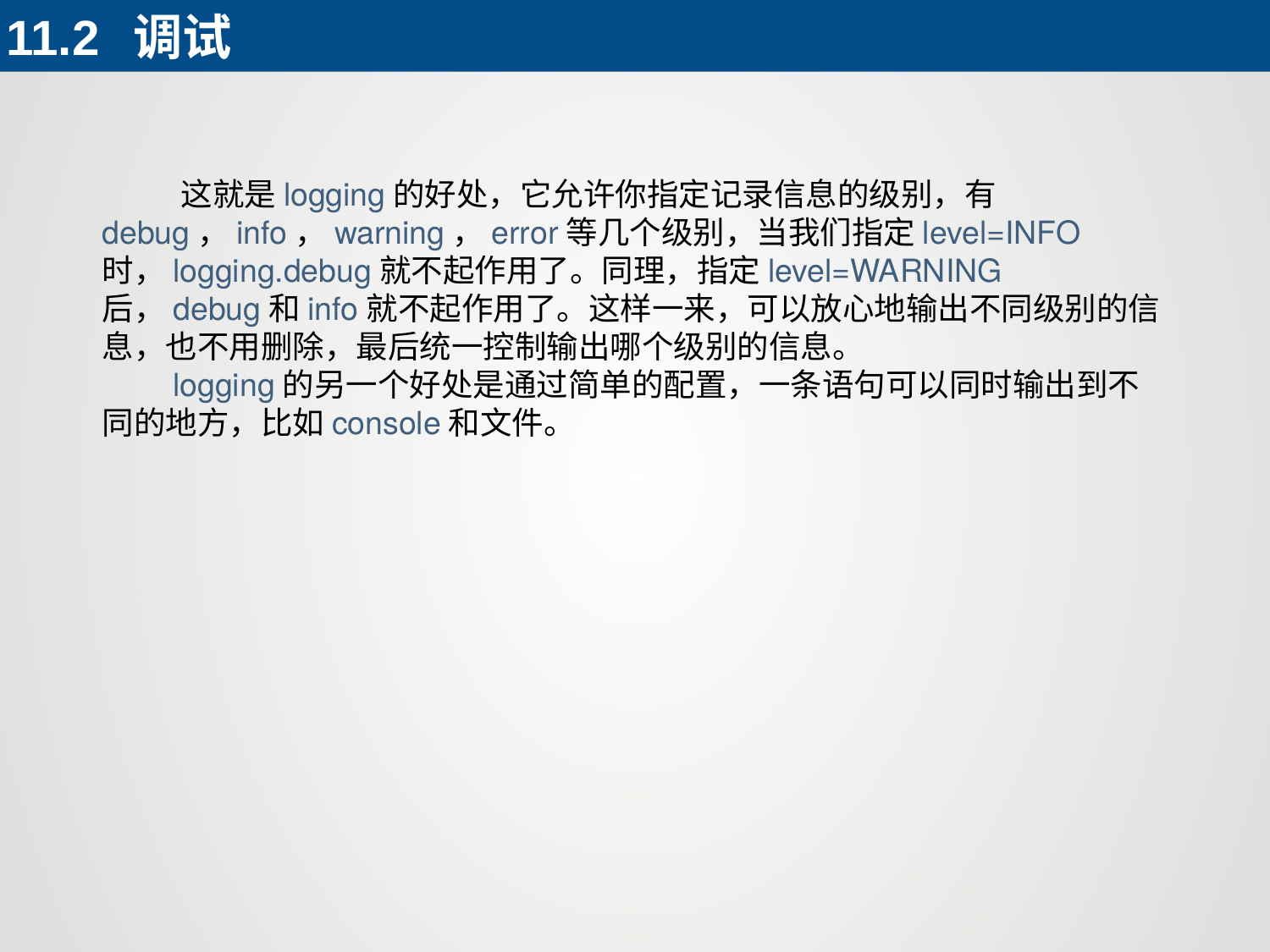

11.2	调试
        这就是logging的好处，它允许你指定记录信息的级别，有debug，info，warning，error等几个级别，当我们指定level=INFO时，logging.debug就不起作用了。同理，指定level=WARNING后，debug和info就不起作用了。这样一来，可以放心地输出不同级别的信息，也不用删除，最后统一控制输出哪个级别的信息。
        logging的另一个好处是通过简单的配置，一条语句可以同时输出到不同的地方，比如console和文件。